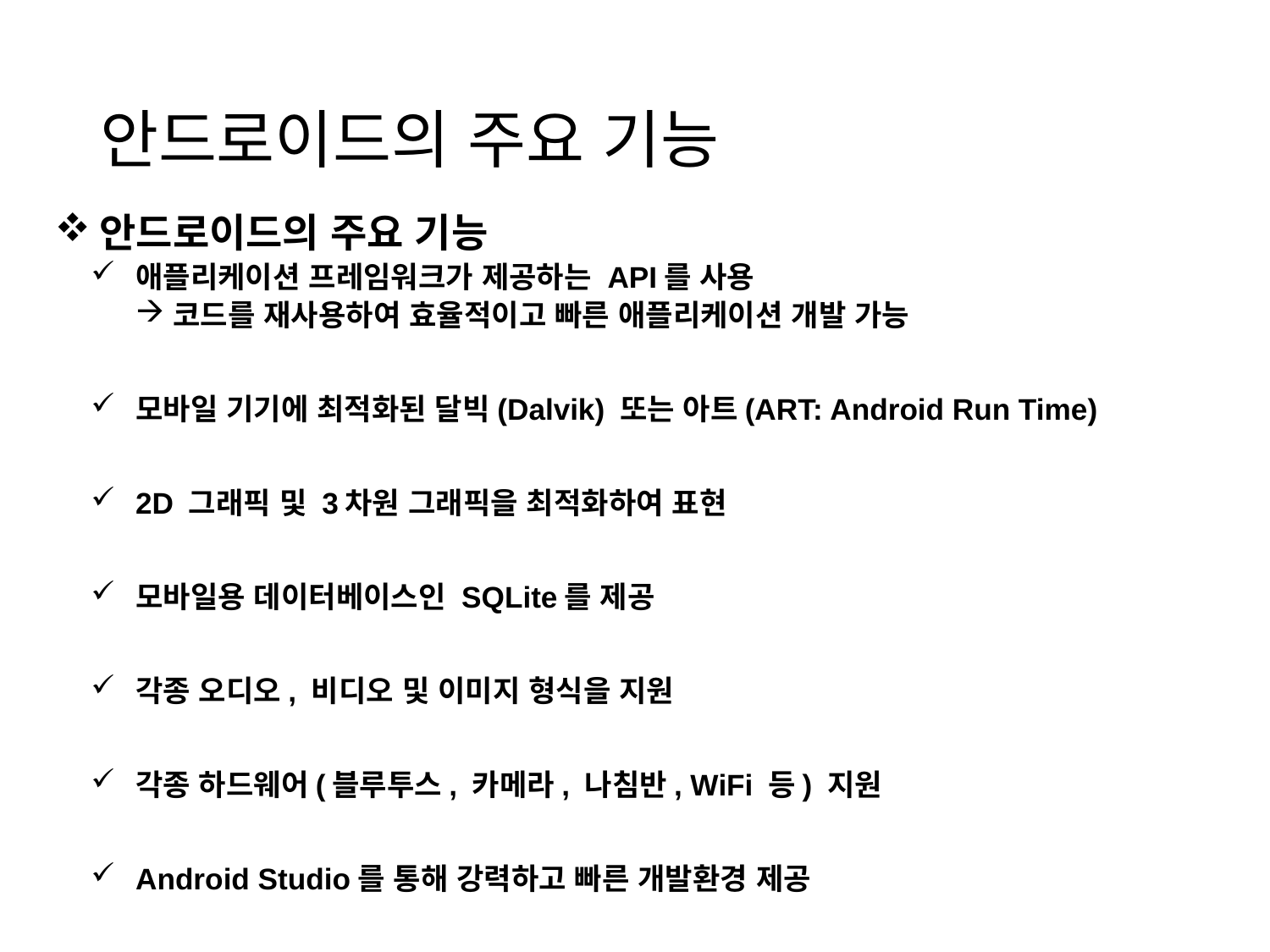

# 안드로이드의 주요 기능
안드로이드의 주요 기능
애플리케이션 프레임워크가 제공하는 API를 사용
코드를 재사용하여 효율적이고 빠른 애플리케이션 개발 가능

모바일 기기에 최적화된 달빅(Dalvik) 또는 아트(ART: Android Run Time)

2D 그래픽 및 3차원 그래픽을 최적화하여 표현

모바일용 데이터베이스인 SQLite를 제공

각종 오디오, 비디오 및 이미지 형식을 지원

각종 하드웨어(블루투스, 카메라, 나침반, WiFi 등) 지원

Android Studio를 통해 강력하고 빠른 개발환경 제공